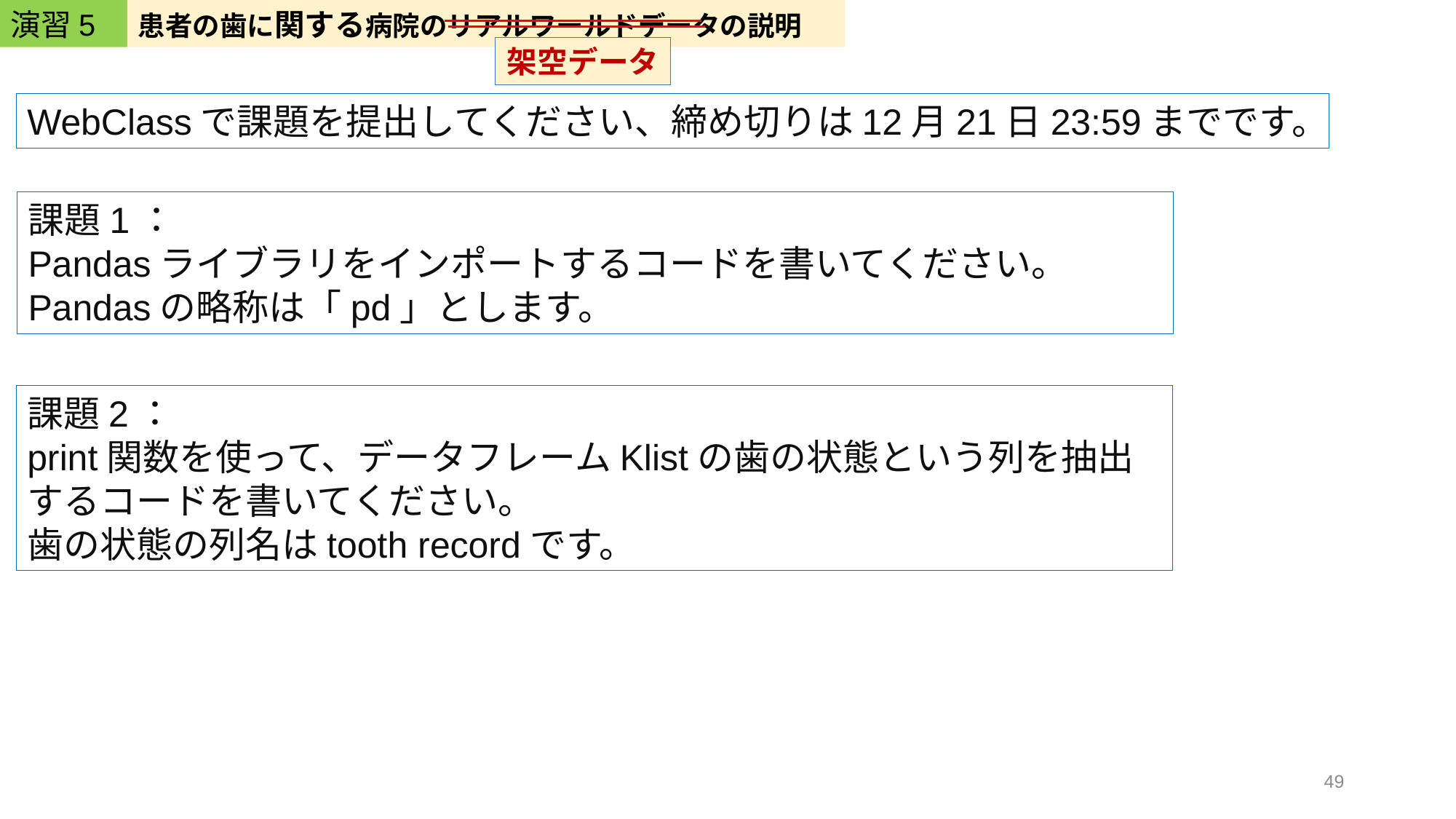

演習5
患者の歯に関する病院のリアルワールドデータの説明
架空データ
WebClassで課題を提出してください、締め切りは12月21日23:59までです。
課題1：
Pandasライブラリをインポートするコードを書いてください。
Pandasの略称は「pd」とします。
課題2：
print関数を使って、データフレームKlistの歯の状態という列を抽出するコードを書いてください。
歯の状態の列名はtooth recordです。
49